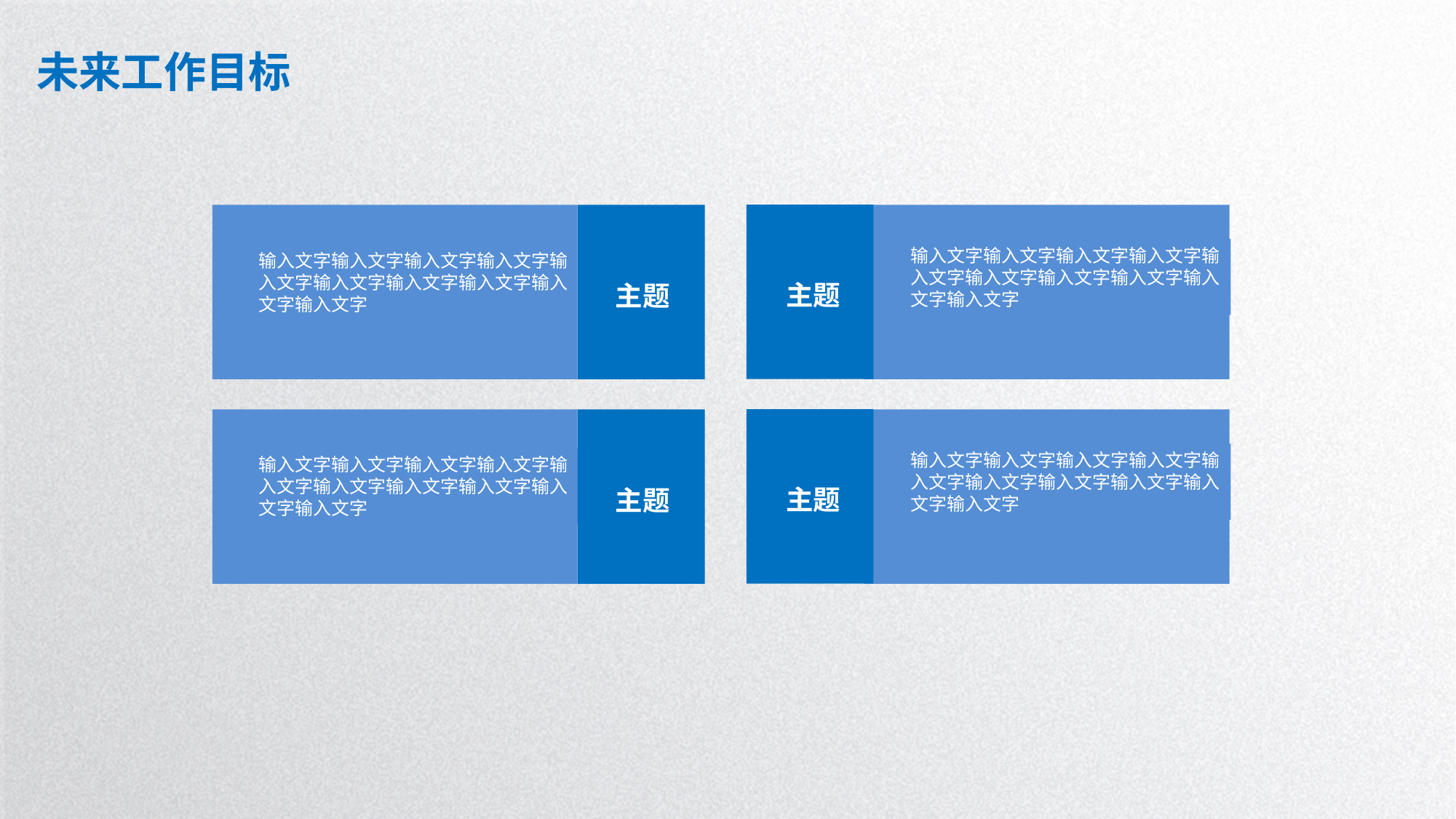

未来工作目标

主题

输入文字输入文字输入文字输入文字输入文字输入文字输入文字输入文字输入文字输入文字

输入文字输入文字输入文字输入文字输入文字输入文字输入文字输入文字输入文字输入文字

主题

主题

输入文字输入文字输入文字输入文字输入文字输入文字输入文字输入文字输入文字输入文字

输入文字输入文字输入文字输入文字输入文字输入文字输入文字输入文字输入文字输入文字

主题